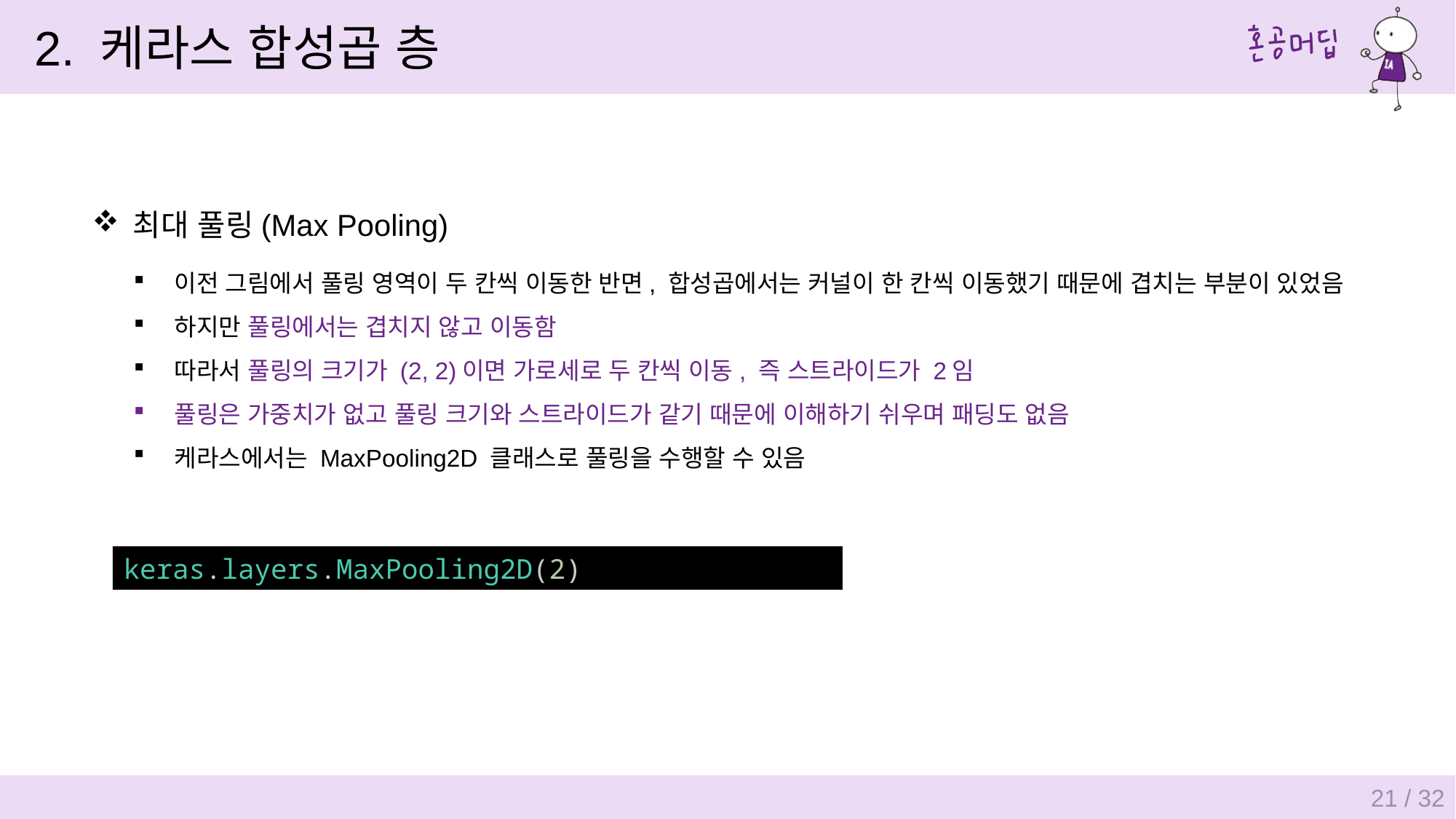

2. 케라스 합성곱 층
최대 풀링(Max Pooling)
이전 그림에서 풀링 영역이 두 칸씩 이동한 반면, 합성곱에서는 커널이 한 칸씩 이동했기 때문에 겹치는 부분이 있었음
하지만 풀링에서는 겹치지 않고 이동함
따라서 풀링의 크기가 (2, 2)이면 가로세로 두 칸씩 이동, 즉 스트라이드가 2임
풀링은 가중치가 없고 풀링 크기와 스트라이드가 같기 때문에 이해하기 쉬우며 패딩도 없음
케라스에서는 MaxPooling2D 클래스로 풀링을 수행할 수 있음
keras.layers.MaxPooling2D(2)
21 / 32